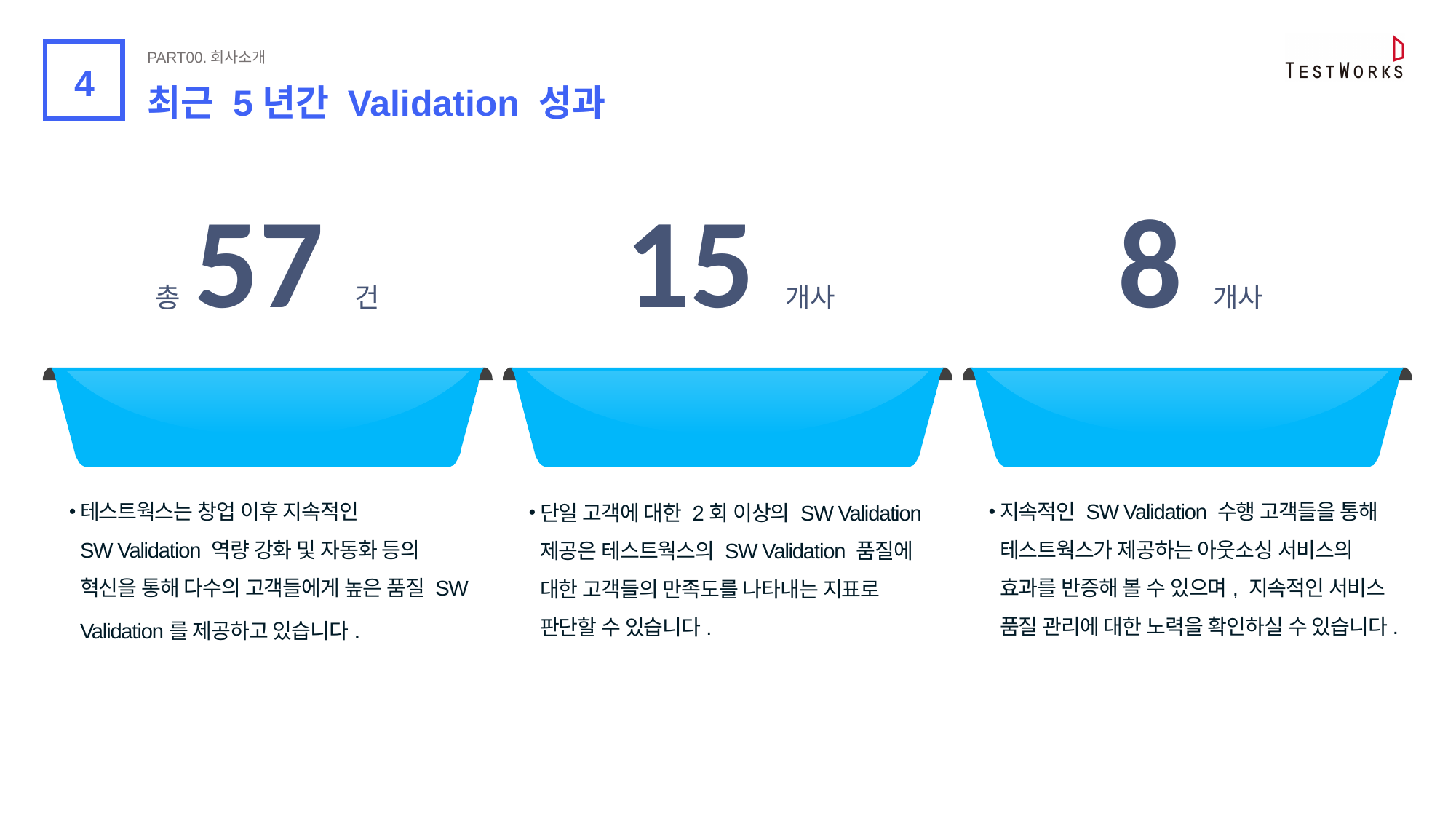

PART00.회사소개

8
4
최근 5년간 Validation 성과
총 57건
 15개사
 8개사

최근 5년간 수행한
SW Validation
테스트웍스는 창업 이후 지속적인
SW Validation 역량 강화 및 자동화 등의 혁신을 통해 다수의 고객들에게 높은 품질 SW Validation를 제공하고 있습니다.

3년 이상
SW Validation 수행 고객
지속적인 SW Validation 수행 고객들을 통해 테스트웍스가 제공하는 아웃소싱 서비스의 효과를 반증해 볼 수 있으며, 지속적인 서비스 품질 관리에 대한 노력을 확인하실 수 있습니다.

2회 이상
SW Validation 제공 고객
단일 고객에 대한 2회 이상의 SW Validation 제공은 테스트웍스의 SW Validation 품질에 대한 고객들의 만족도를 나타내는 지표로 판단할 수 있습니다.